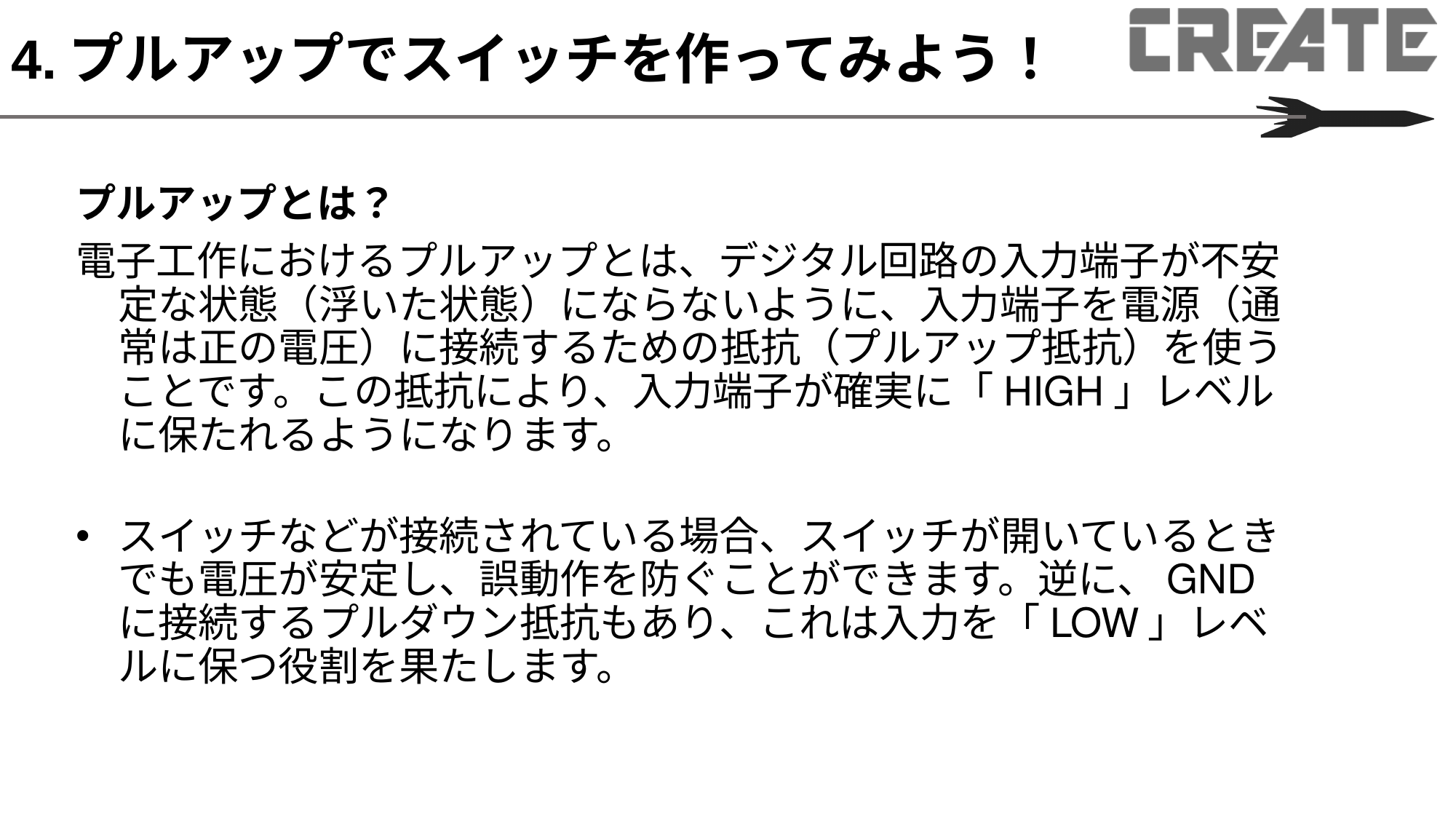

# 4.プルアップでスイッチを作ってみよう！
プルアップとは？
電子工作におけるプルアップとは、デジタル回路の入力端子が不安定な状態（浮いた状態）にならないように、入力端子を電源（通常は正の電圧）に接続するための抵抗（プルアップ抵抗）を使うことです。この抵抗により、入力端子が確実に「HIGH」レベルに保たれるようになります。
スイッチなどが接続されている場合、スイッチが開いているときでも電圧が安定し、誤動作を防ぐことができます。逆に、GNDに接続するプルダウン抵抗もあり、これは入力を「LOW」レベルに保つ役割を果たします。